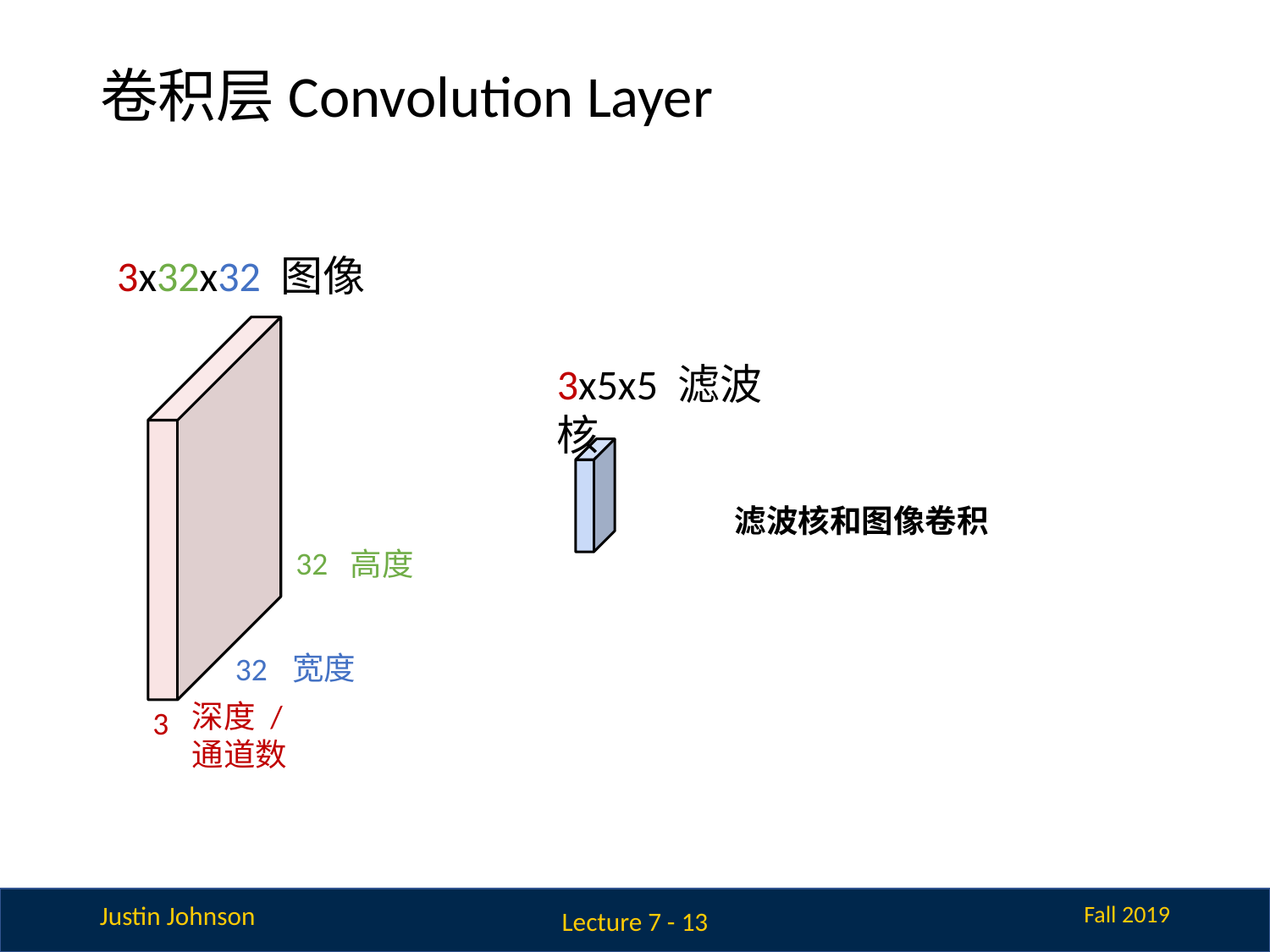

# 卷积层Convolution Layer
3x32x32 图像

3x5x5 滤波核

滤波核和图像卷积
32
高度
宽度
32
深度 / 通道数
3
Lecture 7 - 13